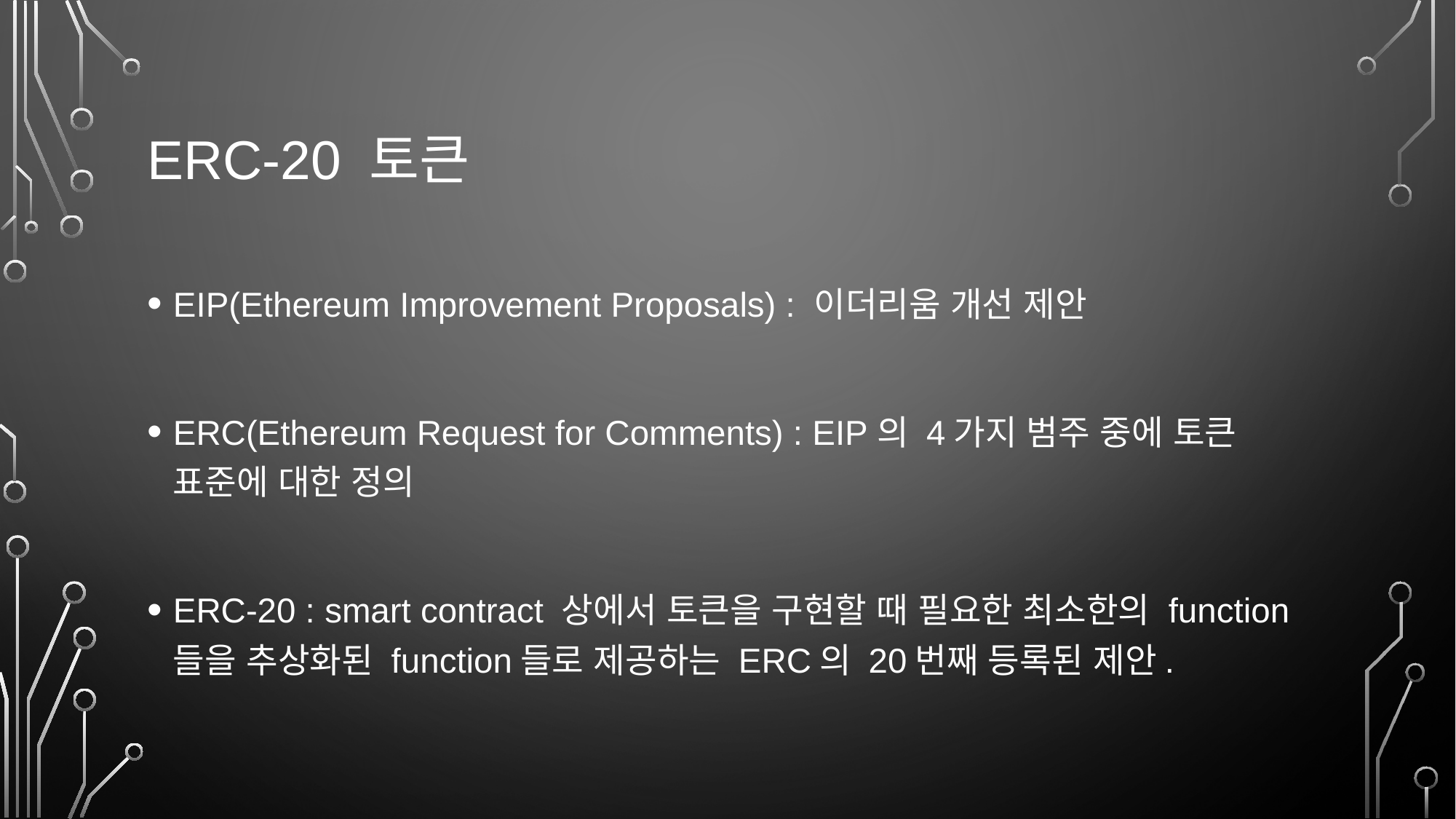

# ERC-20 토큰
EIP(Ethereum Improvement Proposals) : 이더리움 개선 제안

ERC(Ethereum Request for Comments) : EIP의 4가지 범주 중에 토큰 표준에 대한 정의

ERC-20 : smart contract 상에서 토큰을 구현할 때 필요한 최소한의 function들을 추상화된 function들로 제공하는 ERC의 20번째 등록된 제안.